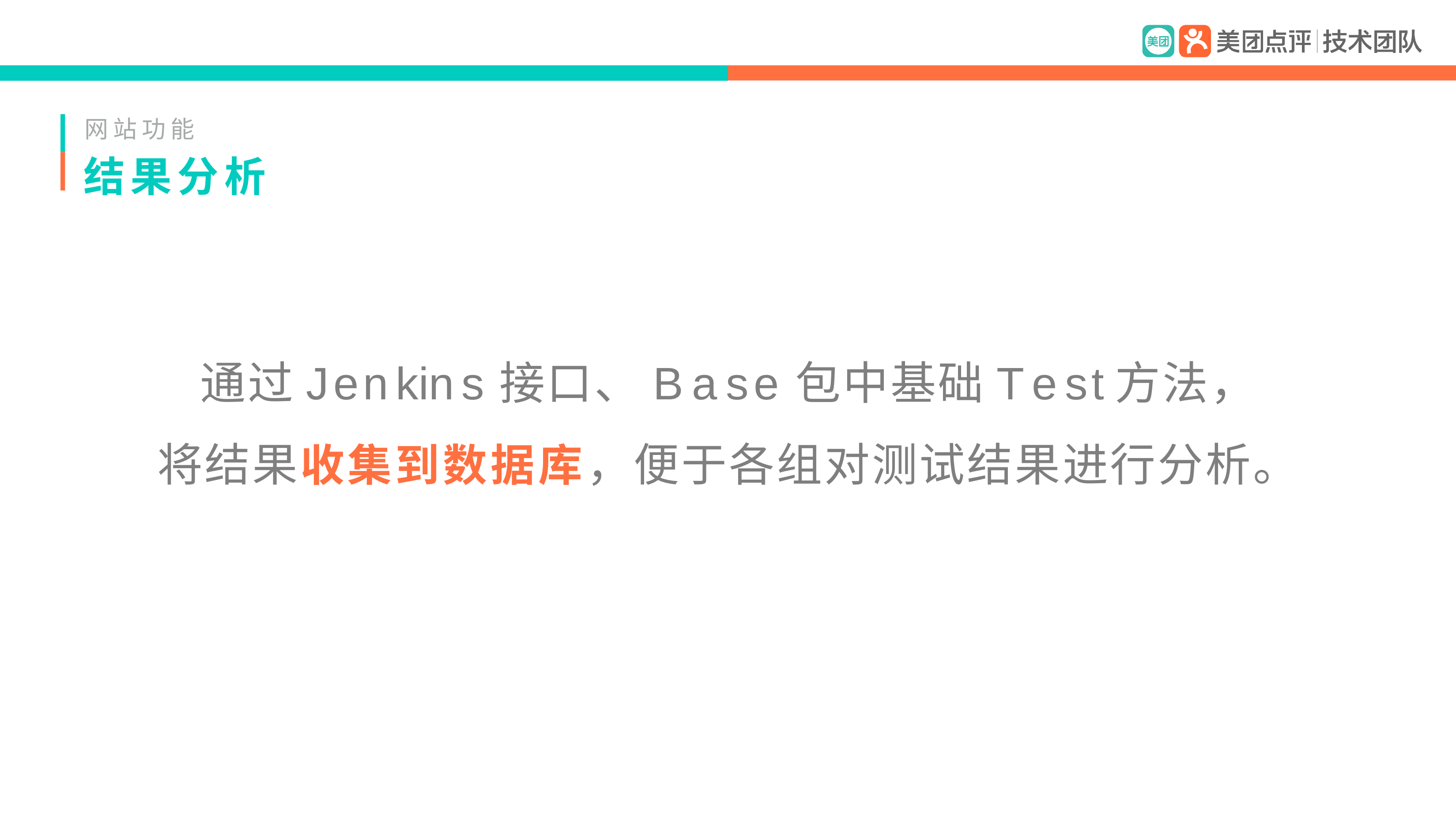

网站功能
# 结果分析

通过Jenkins接口、Base包中基础Test方法，
将结果收集到数据库，便于各组对测试结果进行分析。